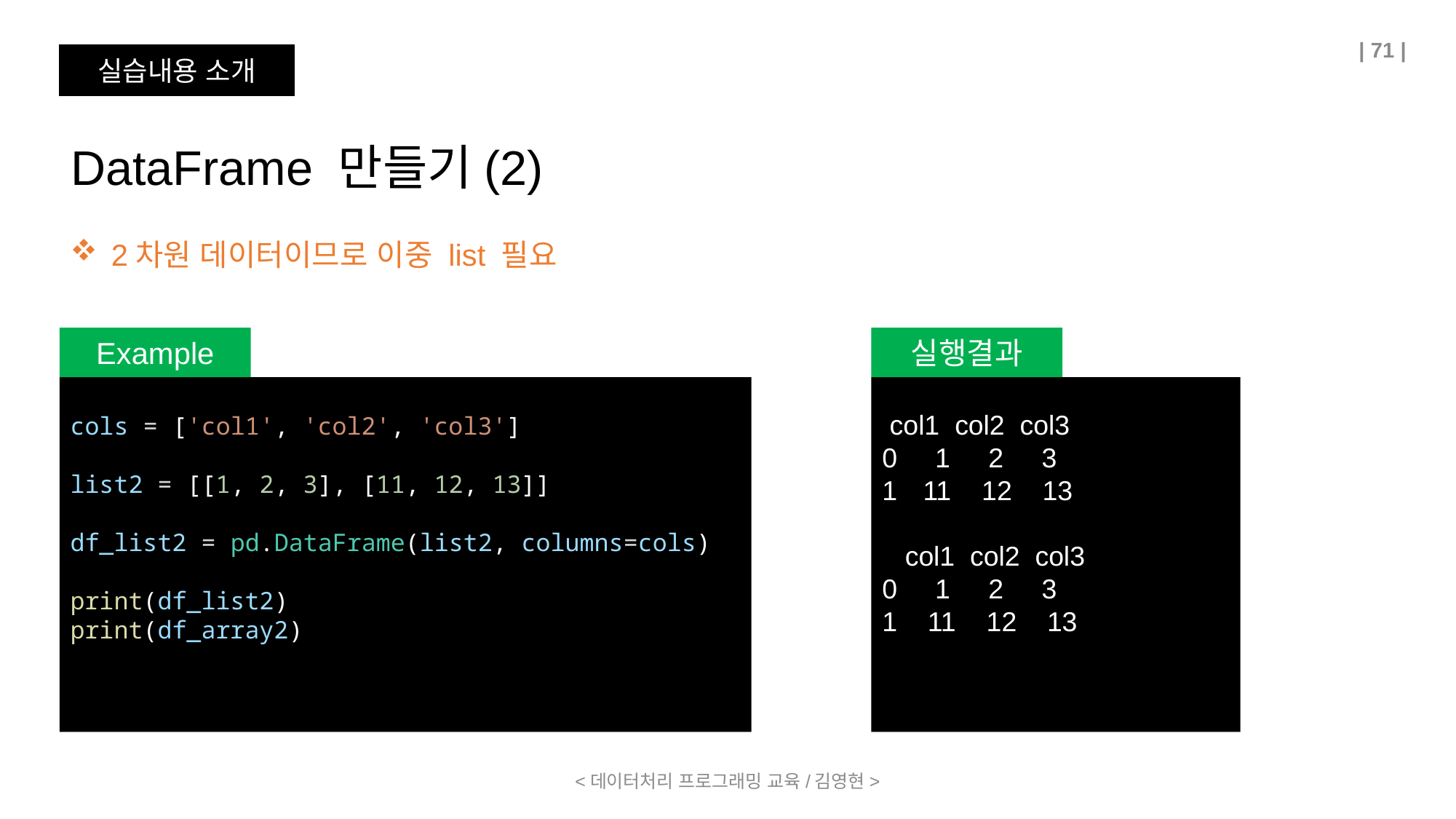

| 71 |
실습내용 소개
DataFrame 만들기(2)
2차원 데이터이므로 이중 list 필요
Example
실행결과

 col1  col2  col3
0     1     2     3
11    12    13

   col1  col2  col3
0     1     2     3
1    11    12    13
cols = ['col1', 'col2', 'col3']
list2 = [[1, 2, 3], [11, 12, 13]]
df_list2 = pd.DataFrame(list2, columns=cols)
print(df_list2)
print(df_array2)
<데이터처리 프로그래밍 교육/김영현>